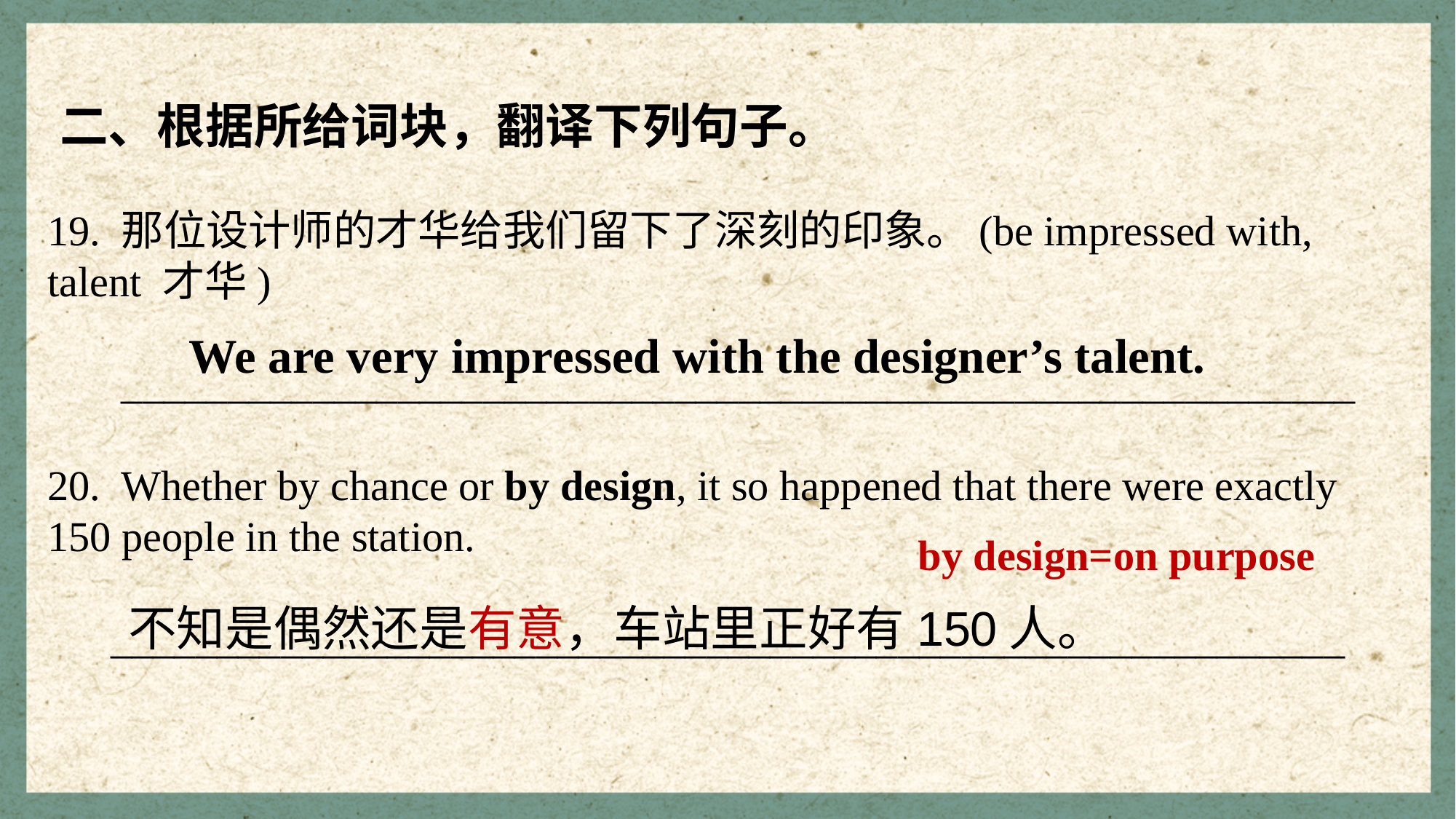

二、根据所给词块，翻译下列句子。
19. 那位设计师的才华给我们留下了深刻的印象。(be impressed with, talent 才华)

       __________________________________________________________

20.  Whether by chance or by design, it so happened that there were exactly 150 people in the station.

      __________________________________________________________
We are very impressed with the designer’s talent.
by design=on purpose
不知是偶然还是有意，车站里正好有150人。